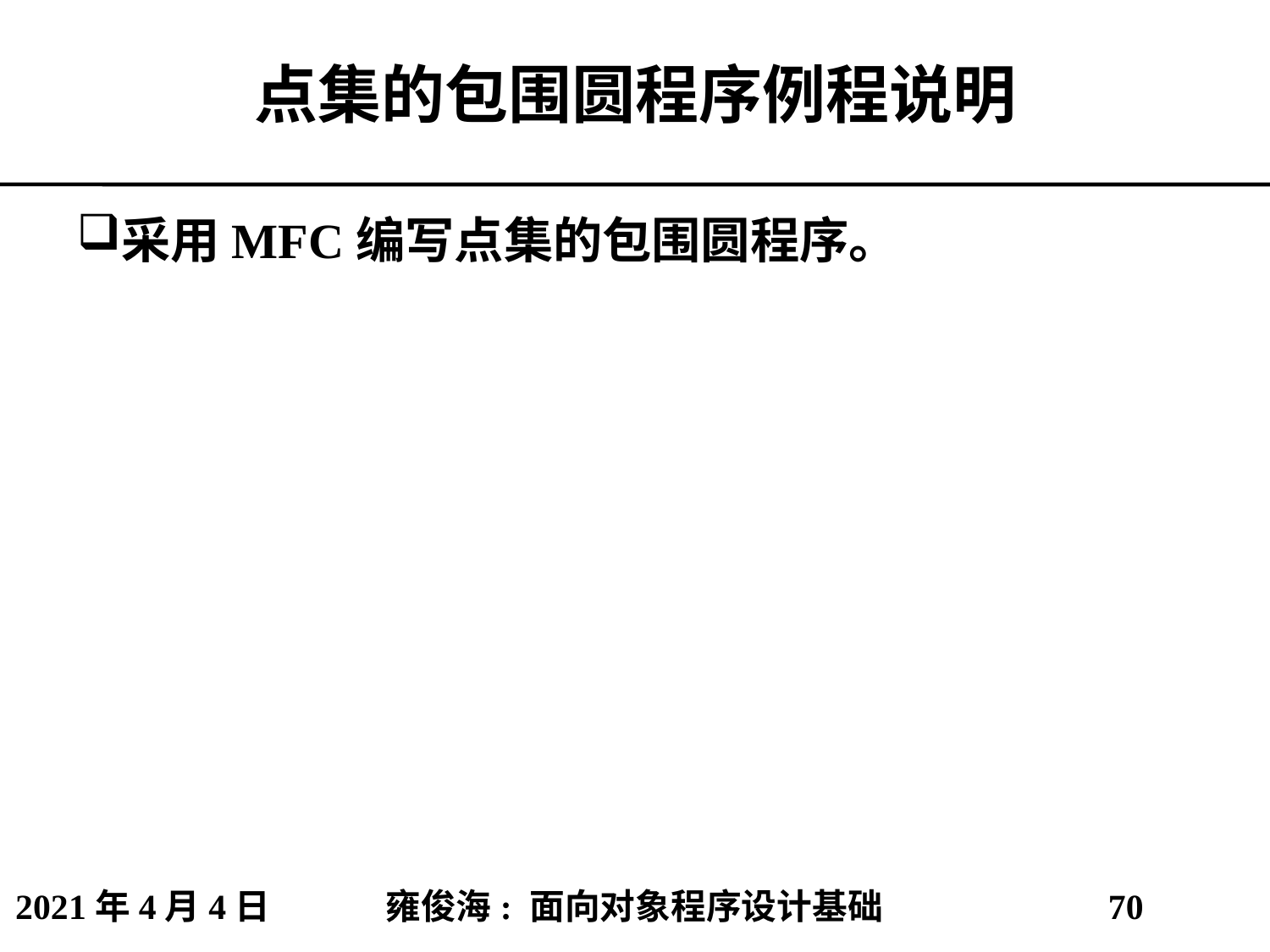

# 点集的包围圆程序例程说明

采用MFC编写点集的包围圆程序。
2021年4月4日
雍俊海: 面向对象程序设计基础
70